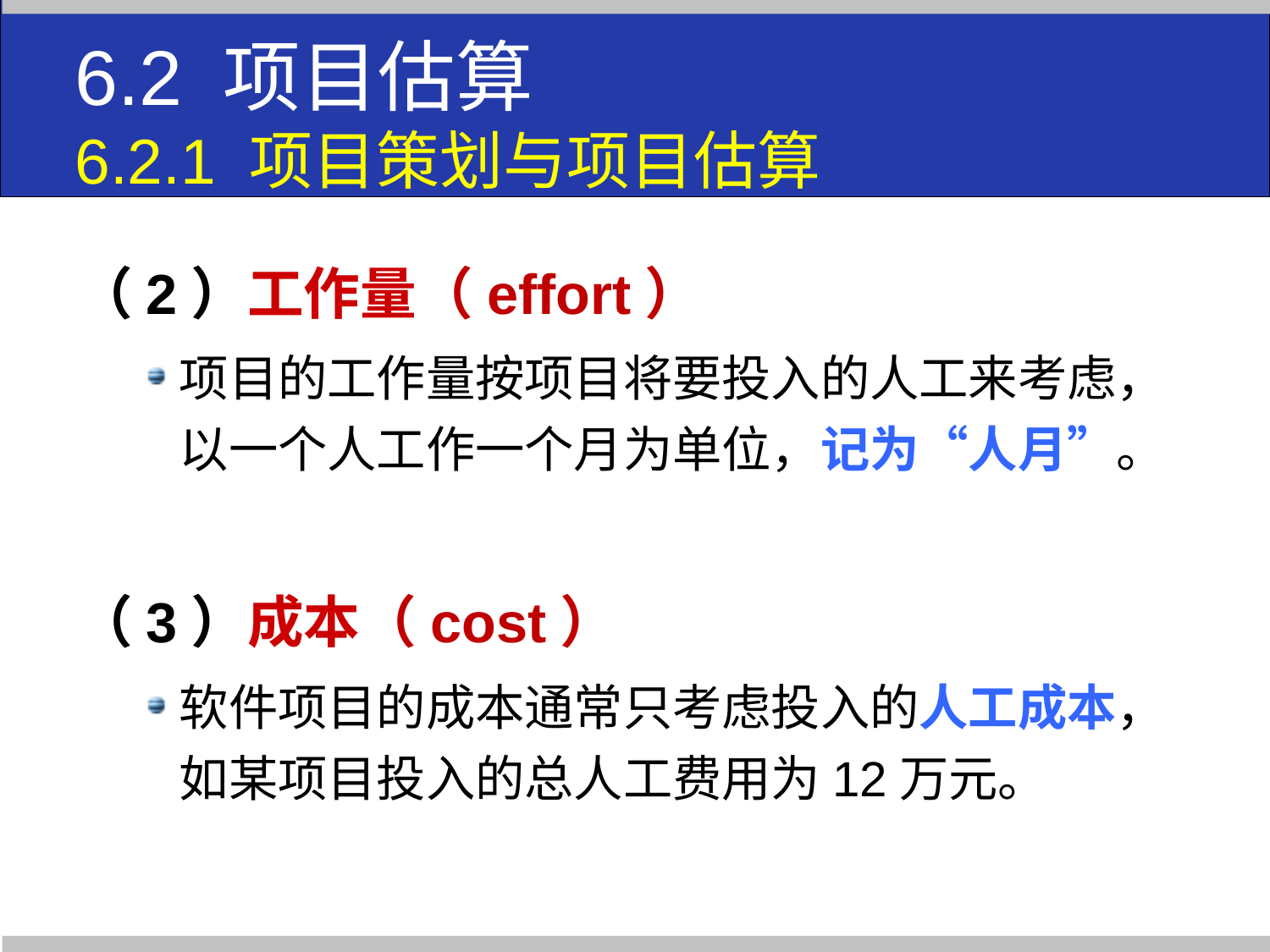

6.2 项目估算
6.2.1 项目策划与项目估算
（2）工作量（effort）
项目的工作量按项目将要投入的人工来考虑，以一个人工作一个月为单位，记为“人月”。

（3）成本（cost）
软件项目的成本通常只考虑投入的人工成本，如某项目投入的总人工费用为12万元。

730